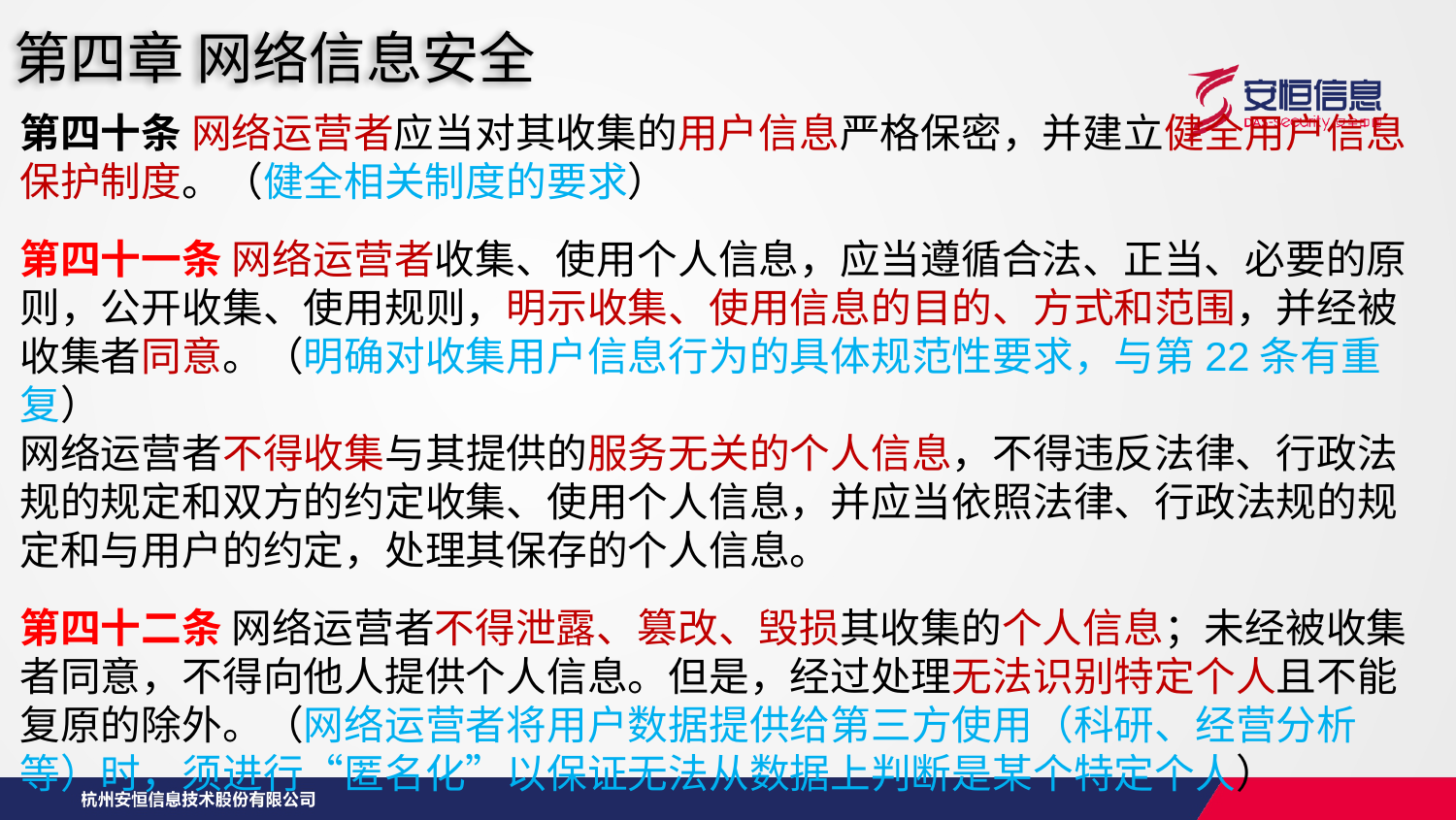

第四章 网络信息安全
第四十条 网络运营者应当对其收集的用户信息严格保密，并建立健全用户信息保护制度。（健全相关制度的要求）

第四十一条 网络运营者收集、使用个人信息，应当遵循合法、正当、必要的原则，公开收集、使用规则，明示收集、使用信息的目的、方式和范围，并经被收集者同意。（明确对收集用户信息行为的具体规范性要求，与第22条有重复）
网络运营者不得收集与其提供的服务无关的个人信息，不得违反法律、行政法规的规定和双方的约定收集、使用个人信息，并应当依照法律、行政法规的规定和与用户的约定，处理其保存的个人信息。

第四十二条 网络运营者不得泄露、篡改、毁损其收集的个人信息；未经被收集者同意，不得向他人提供个人信息。但是，经过处理无法识别特定个人且不能复原的除外。（网络运营者将用户数据提供给第三方使用（科研、经营分析等）时，须进行“匿名化”以保证无法从数据上判断是某个特定个人）